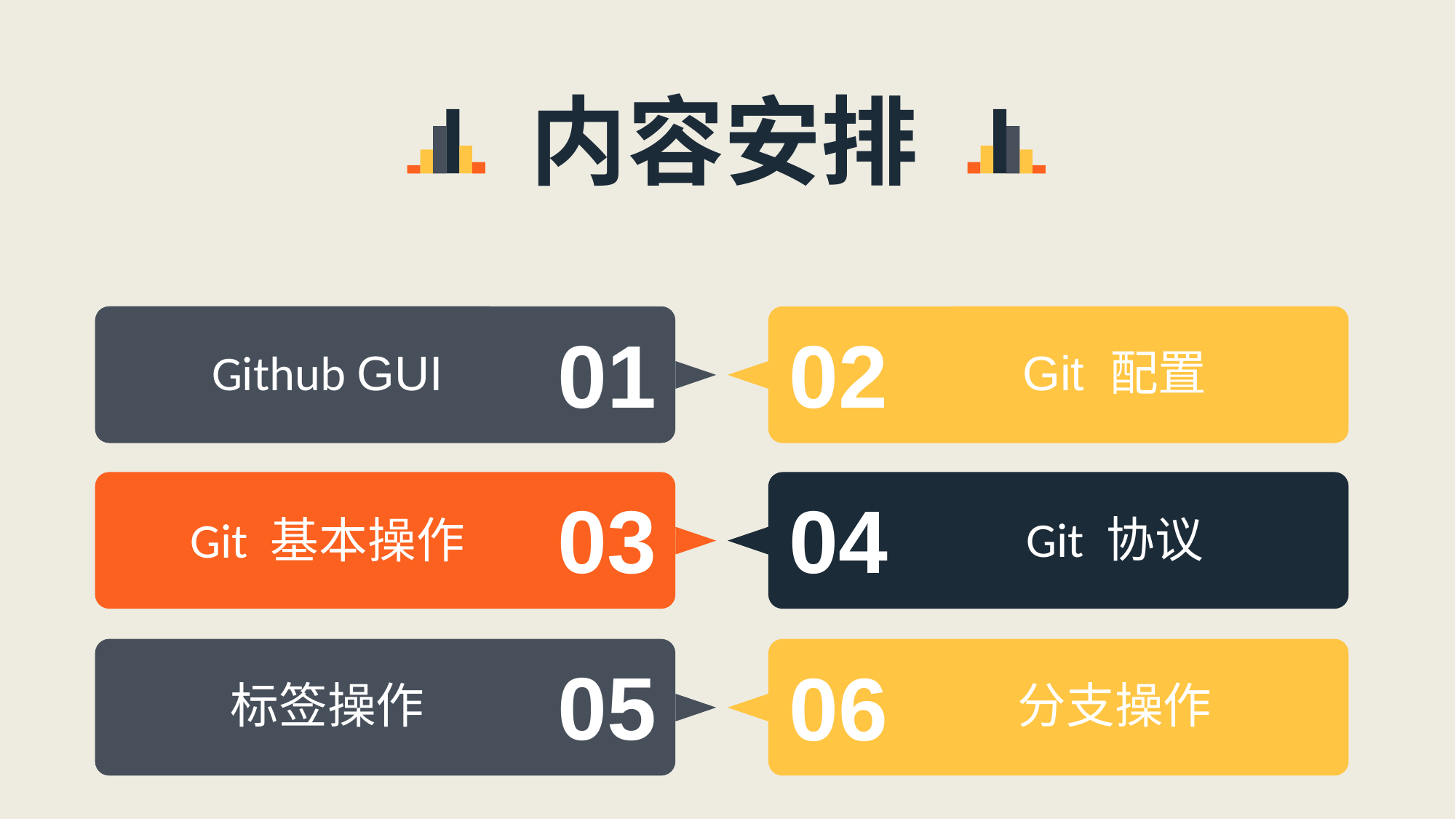

内容安排

01
02
Github GUI
Git 配置

03
04
Git 协议
Git 基本操作

05
06
标签操作
分支操作